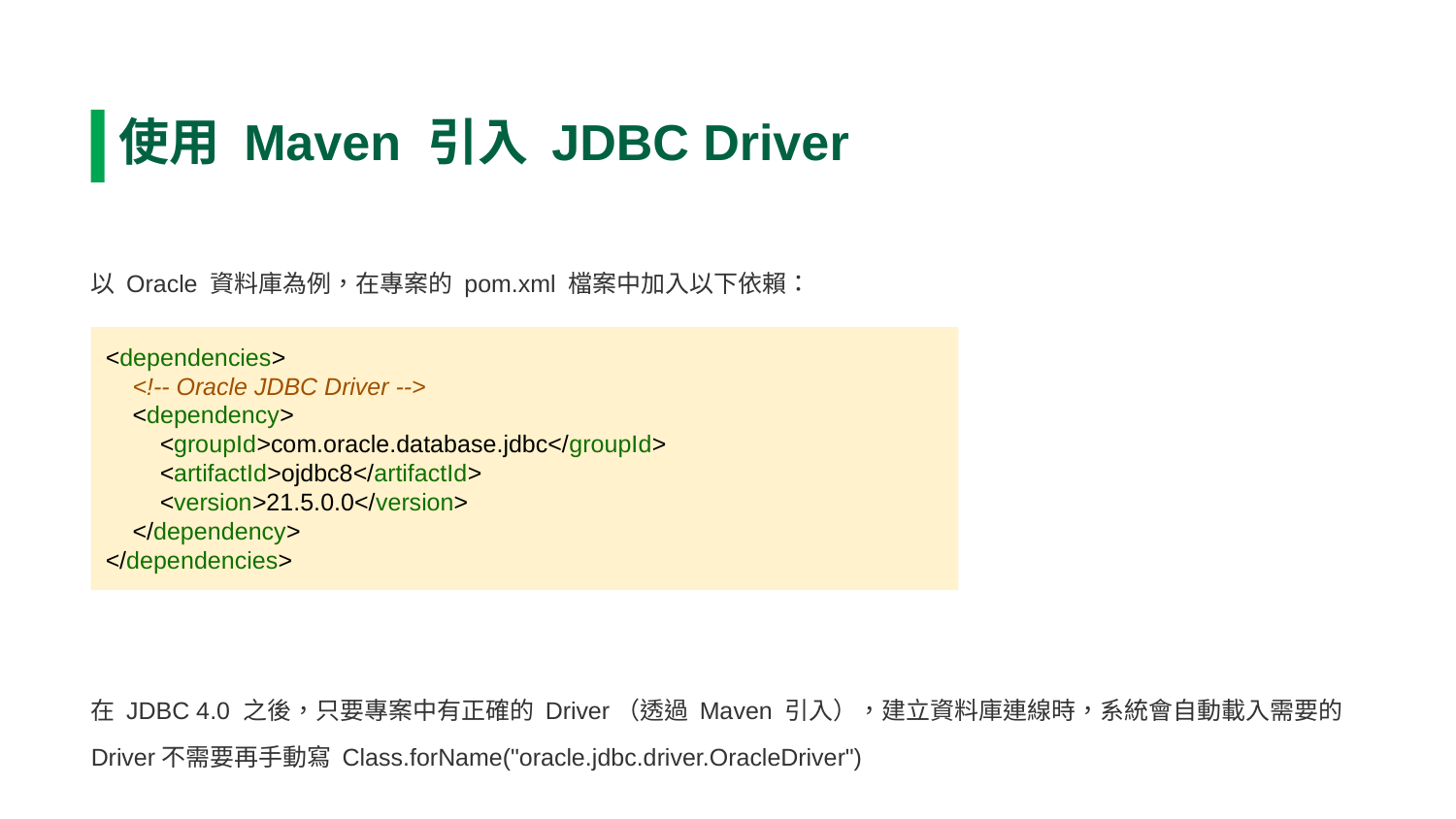

使用 Maven 引入 JDBC Driver
以 Oracle 資料庫為例，在專案的 pom.xml 檔案中加入以下依賴：
<dependencies>
    <!-- Oracle JDBC Driver -->
    <dependency>
        <groupId>com.oracle.database.jdbc</groupId>
        <artifactId>ojdbc8</artifactId>
        <version>21.5.0.0</version>
    </dependency>
</dependencies>
在 JDBC 4.0 之後，只要專案中有正確的 Driver（透過 Maven 引入），建立資料庫連線時，系統會自動載入需要的 Driver不需要再手動寫 Class.forName("oracle.jdbc.driver.OracleDriver")